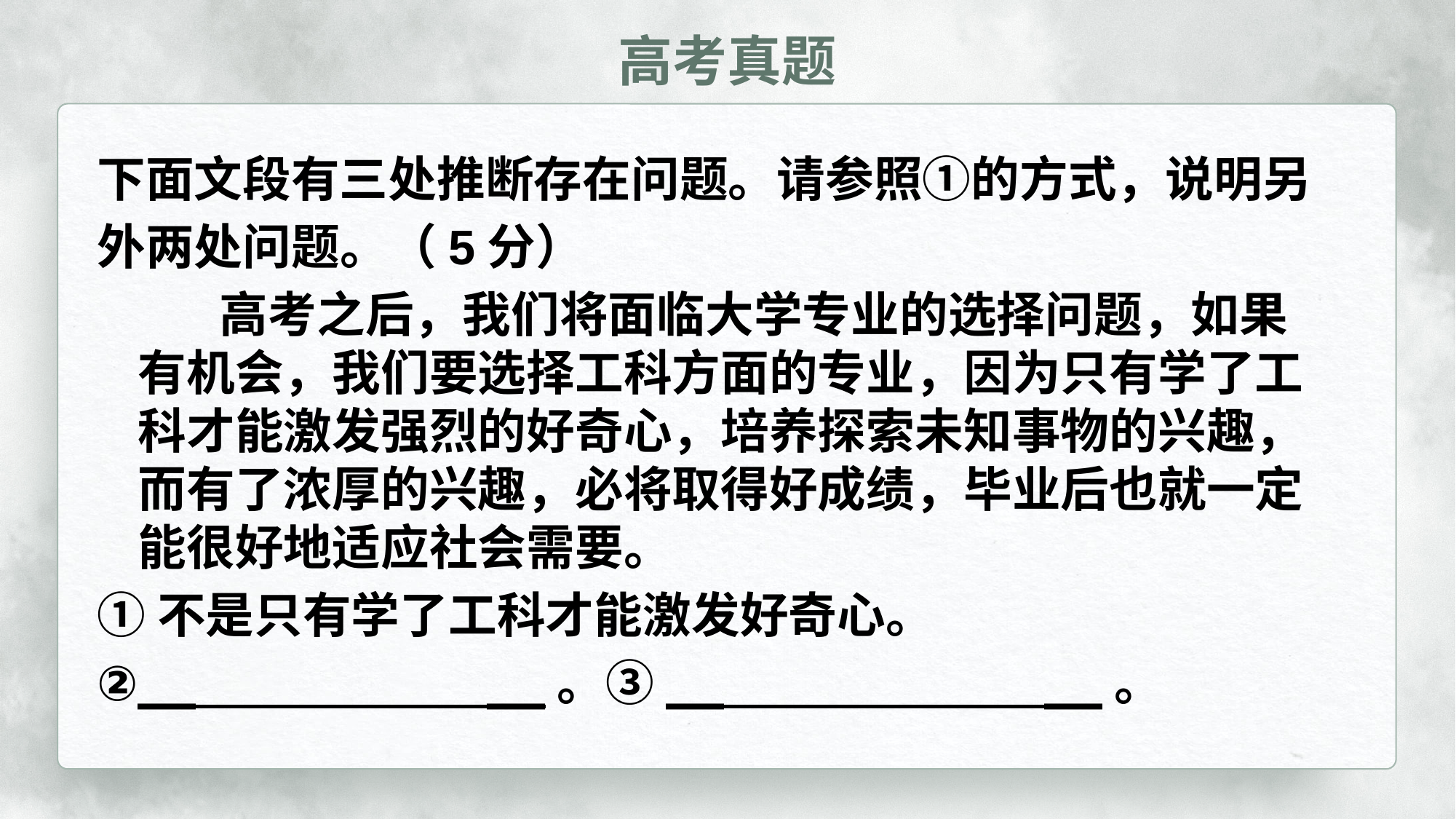

高考真题

下面文段有三处推断存在问题。请参照①的方式，说明另
外两处问题。（5分）
          高考之后，我们将面临大学专业的选择问题，如果有机会，我们要选择工科方面的专业，因为只有学了工科才能激发强烈的好奇心，培养探索未知事物的兴趣，而有了浓厚的兴趣，必将取得好成绩，毕业后也就一定能很好地适应社会需要。
①不是只有学了工科才能激发好奇心。
②__          __。③__           __。